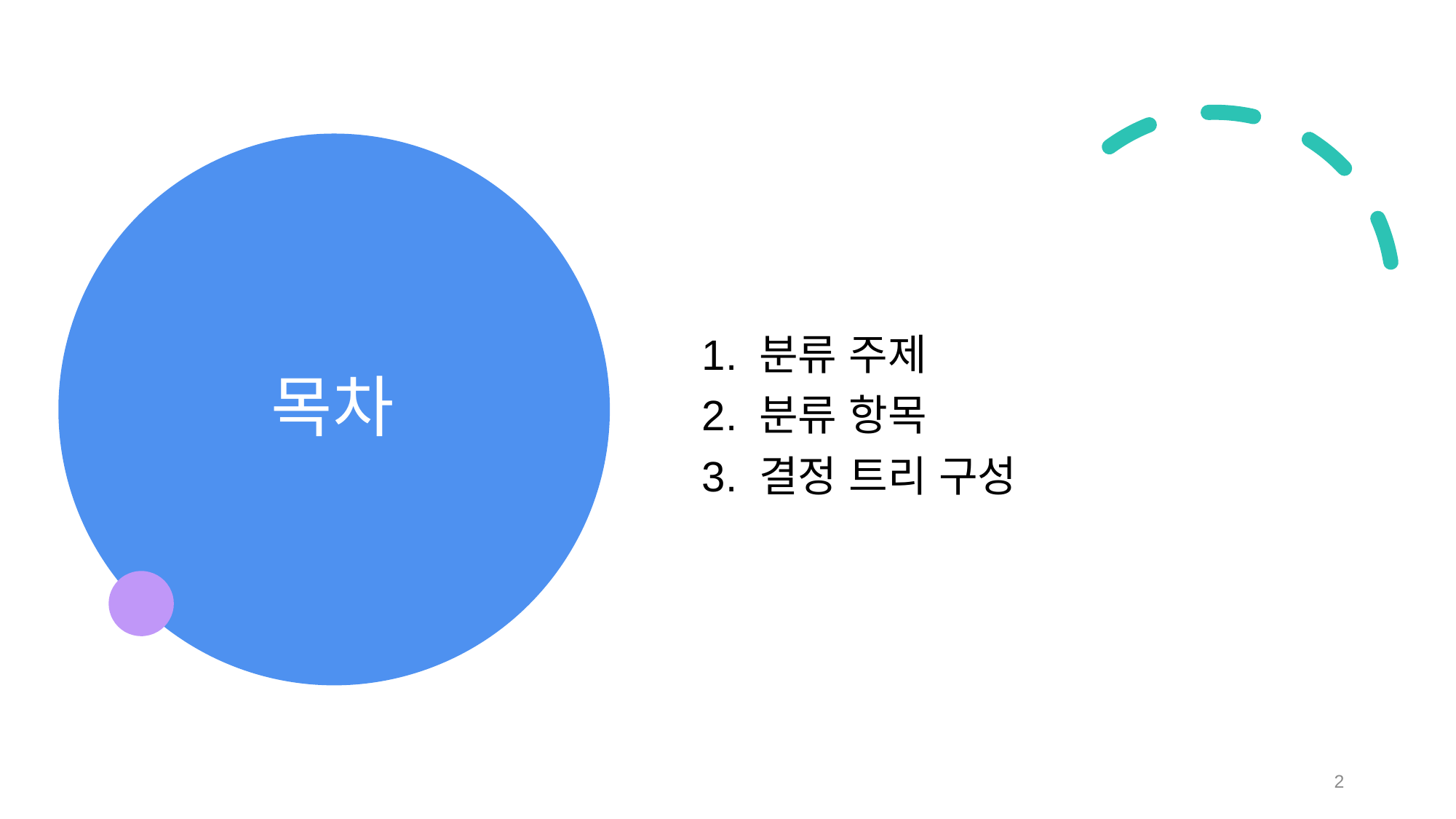

# 목차
1. 분류 주제
2. 분류 항목
3. 결정 트리 구성
2